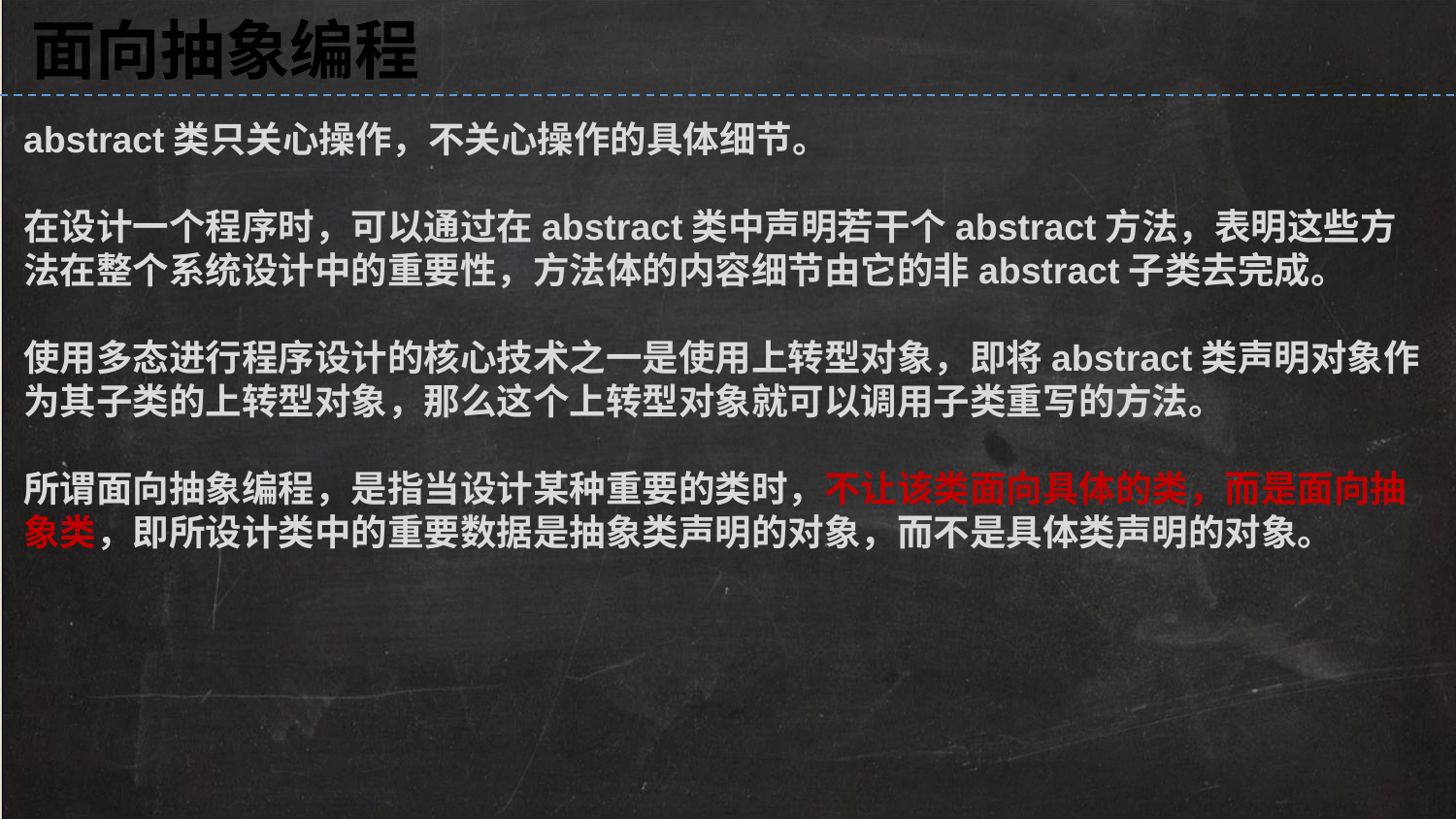

面向抽象编程
abstract类只关心操作，不关心操作的具体细节。

在设计一个程序时，可以通过在abstract类中声明若干个abstract方法，表明这些方法在整个系统设计中的重要性，方法体的内容细节由它的非abstract子类去完成。

使用多态进行程序设计的核心技术之一是使用上转型对象，即将abstract类声明对象作为其子类的上转型对象，那么这个上转型对象就可以调用子类重写的方法。

所谓面向抽象编程，是指当设计某种重要的类时，不让该类面向具体的类，而是面向抽象类，即所设计类中的重要数据是抽象类声明的对象，而不是具体类声明的对象。